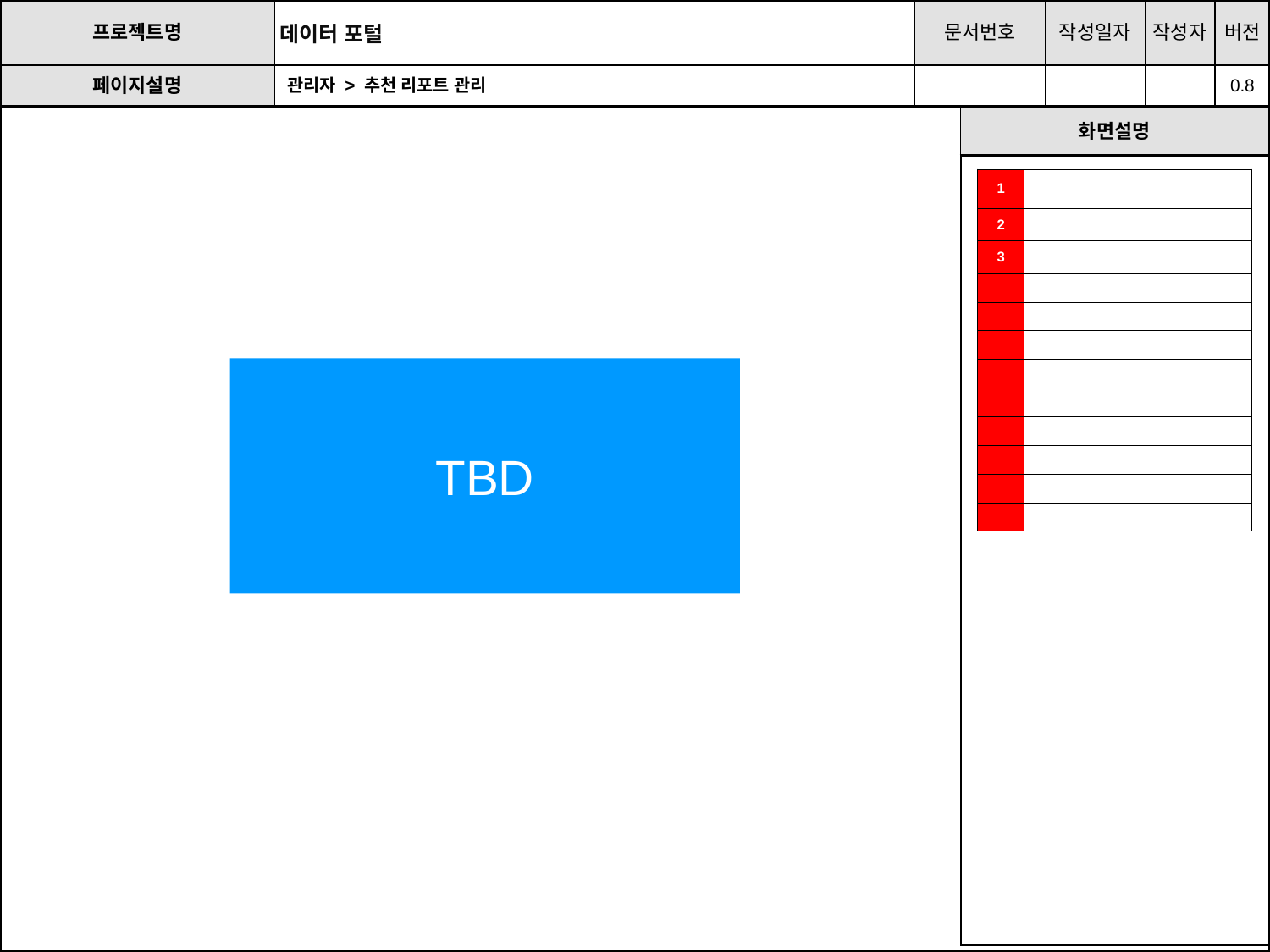

# 관리자 > 추천 리포트 관리
| 1 |  |
| --- | --- |
| 2 |  |
| 3 |  |
|  |  |
|  |  |
|  |  |
|  |  |
|  |  |
|  |  |
|  |  |
|  |  |
|  |  |
TBD